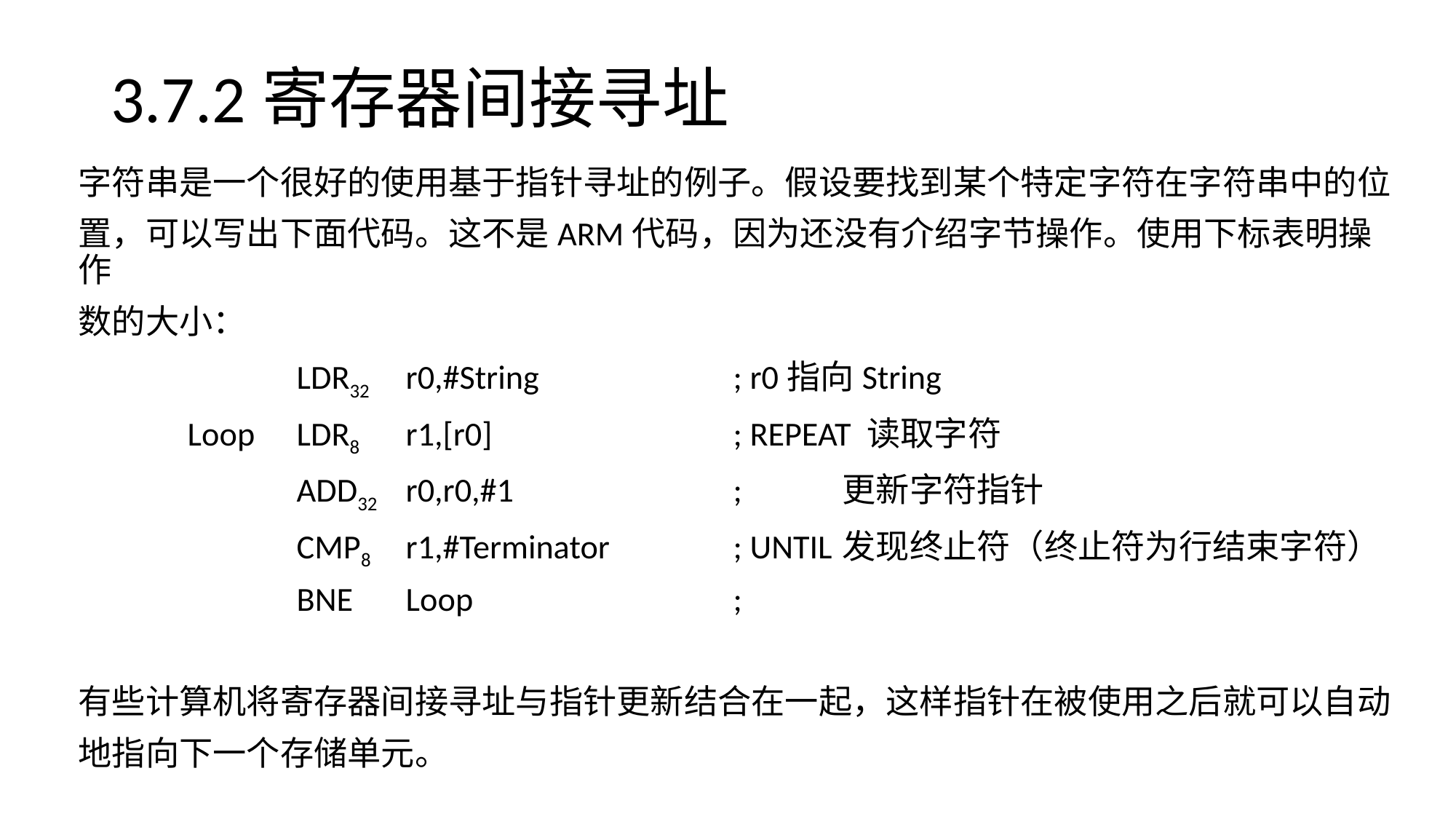

# 3.7.2寄存器间接寻址
字符串是一个很好的使用基于指针寻址的例子。假设要找到某个特定字符在字符串中的位
置，可以写出下面代码。这不是ARM代码，因为还没有介绍字节操作。使用下标表明操作
数的大小：
		LDR32	r0,#String		; r0指向String
	Loop	LDR8	r1,[r0]			; REPEAT 读取字符
		ADD32	r0,r0,#1			;	更新字符指针
		CMP8	r1,#Terminator		; UNTIL	发现终止符（终止符为行结束字符）
		BNE 	Loop			;

有些计算机将寄存器间接寻址与指针更新结合在一起，这样指针在被使用之后就可以自动
地指向下一个存储单元。